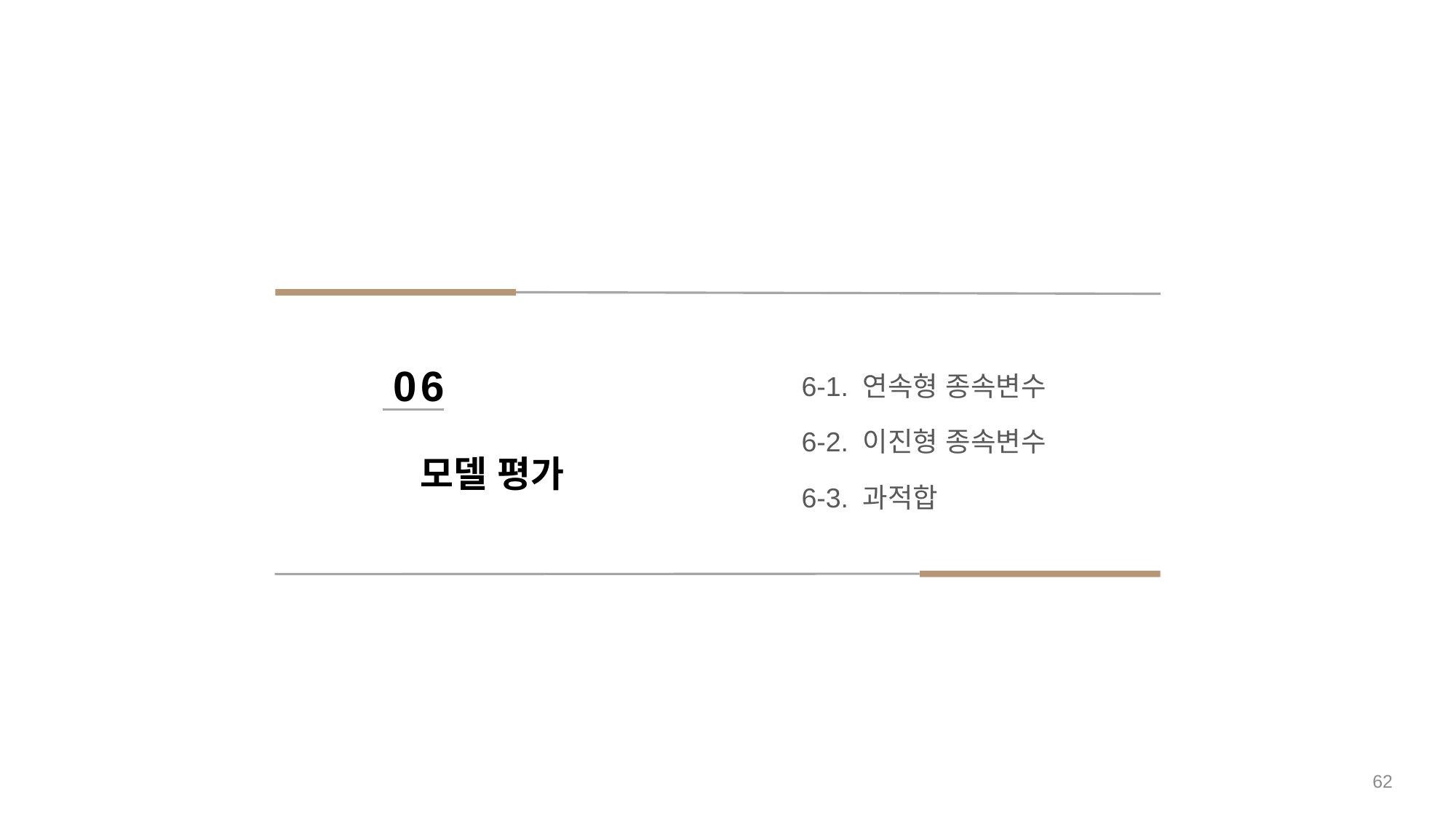

6-1. 연속형 종속변수
6-2. 이진형 종속변수
6-3. 과적합
06
모델 평가

62